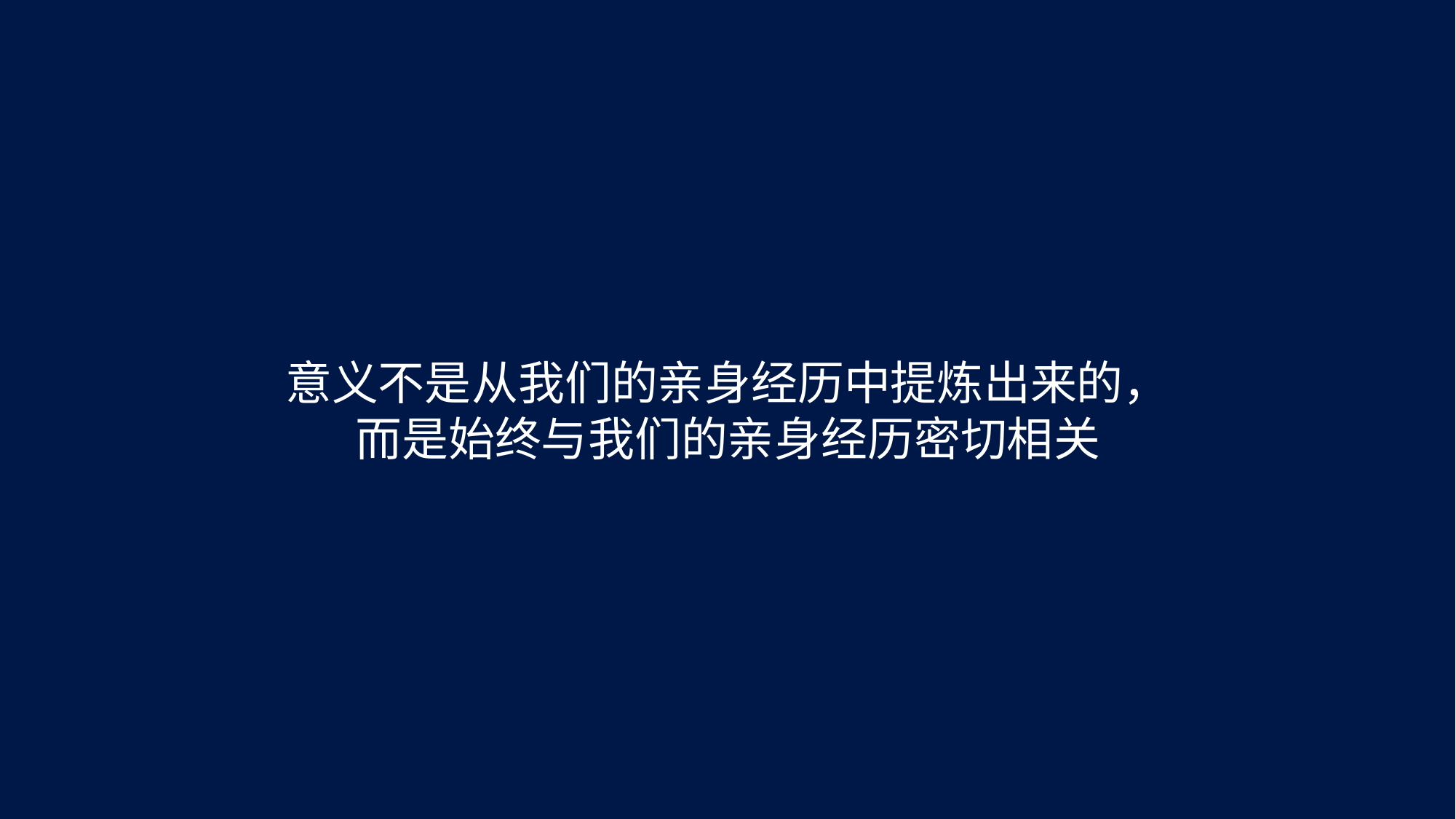

意义不是从我们的亲身经历中提炼出来的，
而是始终与我们的亲身经历密切相关